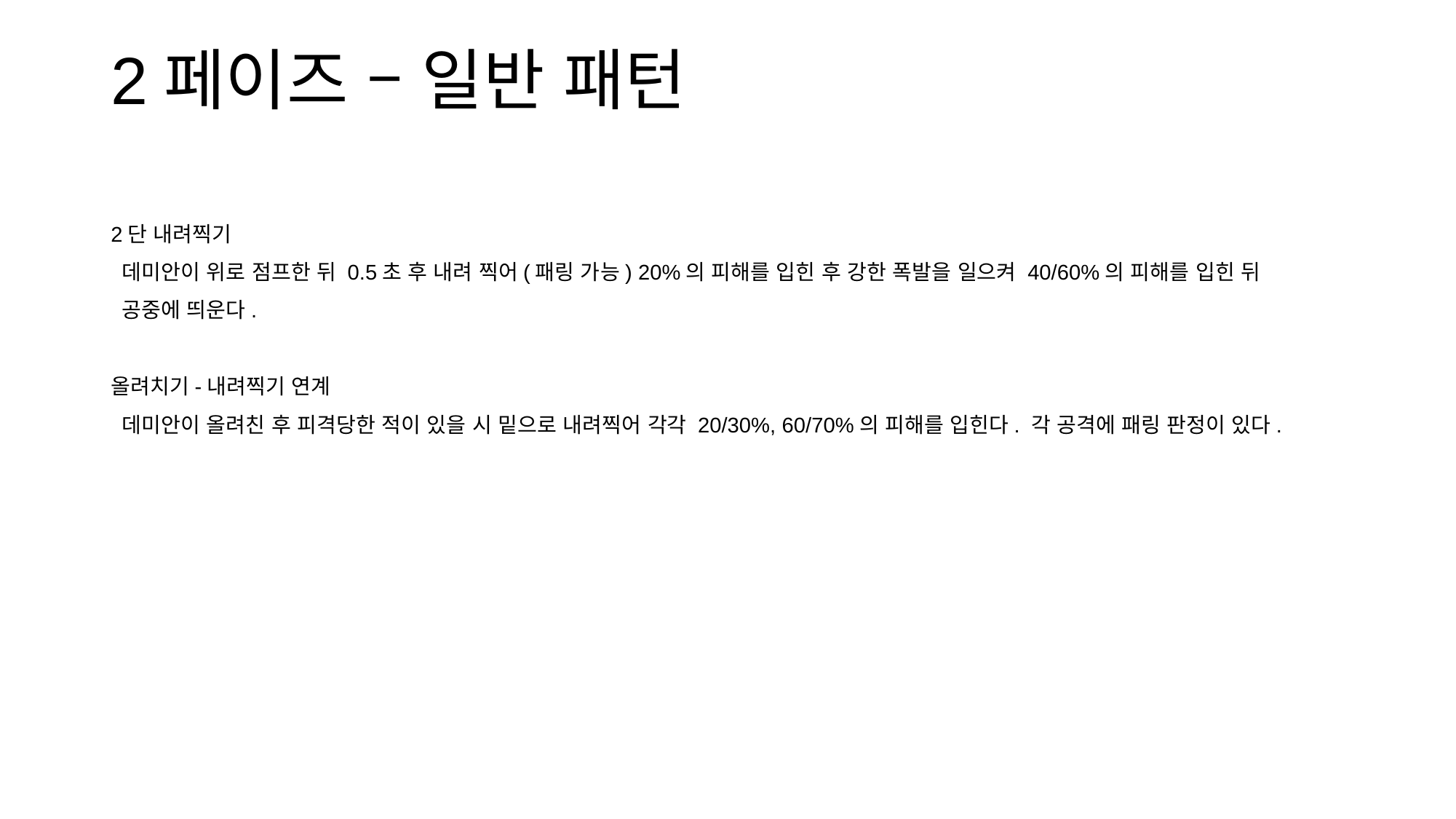

# 2페이즈 – 일반 패턴
2단 내려찍기
 데미안이 위로 점프한 뒤 0.5초 후 내려 찍어(패링 가능) 20%의 피해를 입힌 후 강한 폭발을 일으켜 40/60%의 피해를 입힌 뒤
 공중에 띄운다.

올려치기-내려찍기 연계
 데미안이 올려친 후 피격당한 적이 있을 시 밑으로 내려찍어 각각 20/30%, 60/70%의 피해를 입힌다. 각 공격에 패링 판정이 있다.